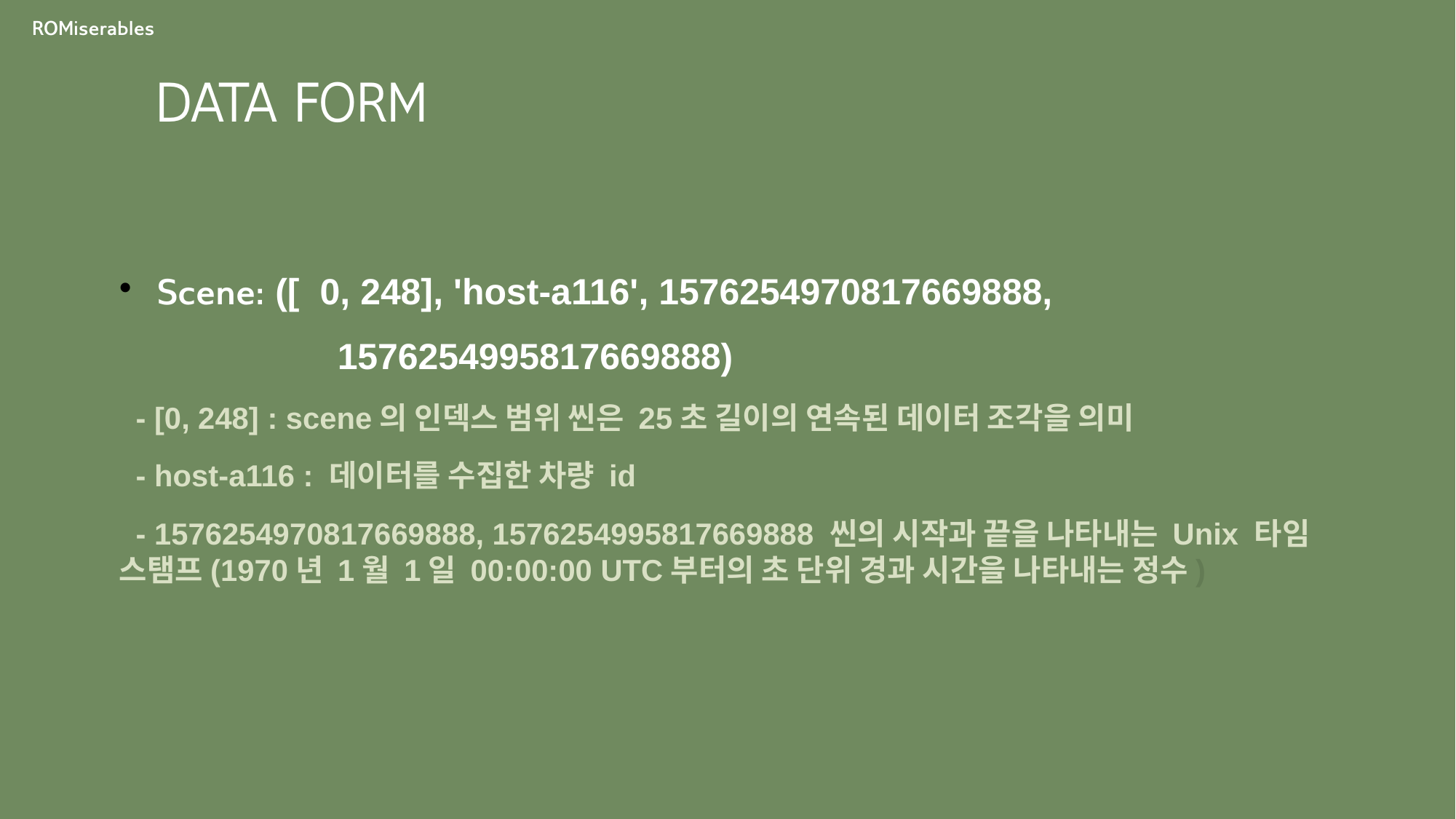

ROMiserables
DATA FORM
Scene: ([  0, 248], 'host-a116', 1576254970817669888,
		1576254995817669888)
  - [0, 248] : scene의 인덱스 범위 씬은 25초 길이의 연속된 데이터 조각을 의미
  - host-a116 : 데이터를 수집한 차량 id
  - 1576254970817669888, 1576254995817669888 씬의 시작과 끝을 나타내는 Unix 타임 스탬프(1970년 1월 1일 00:00:00 UTC부터의 초 단위 경과 시간을 나타내는 정수)